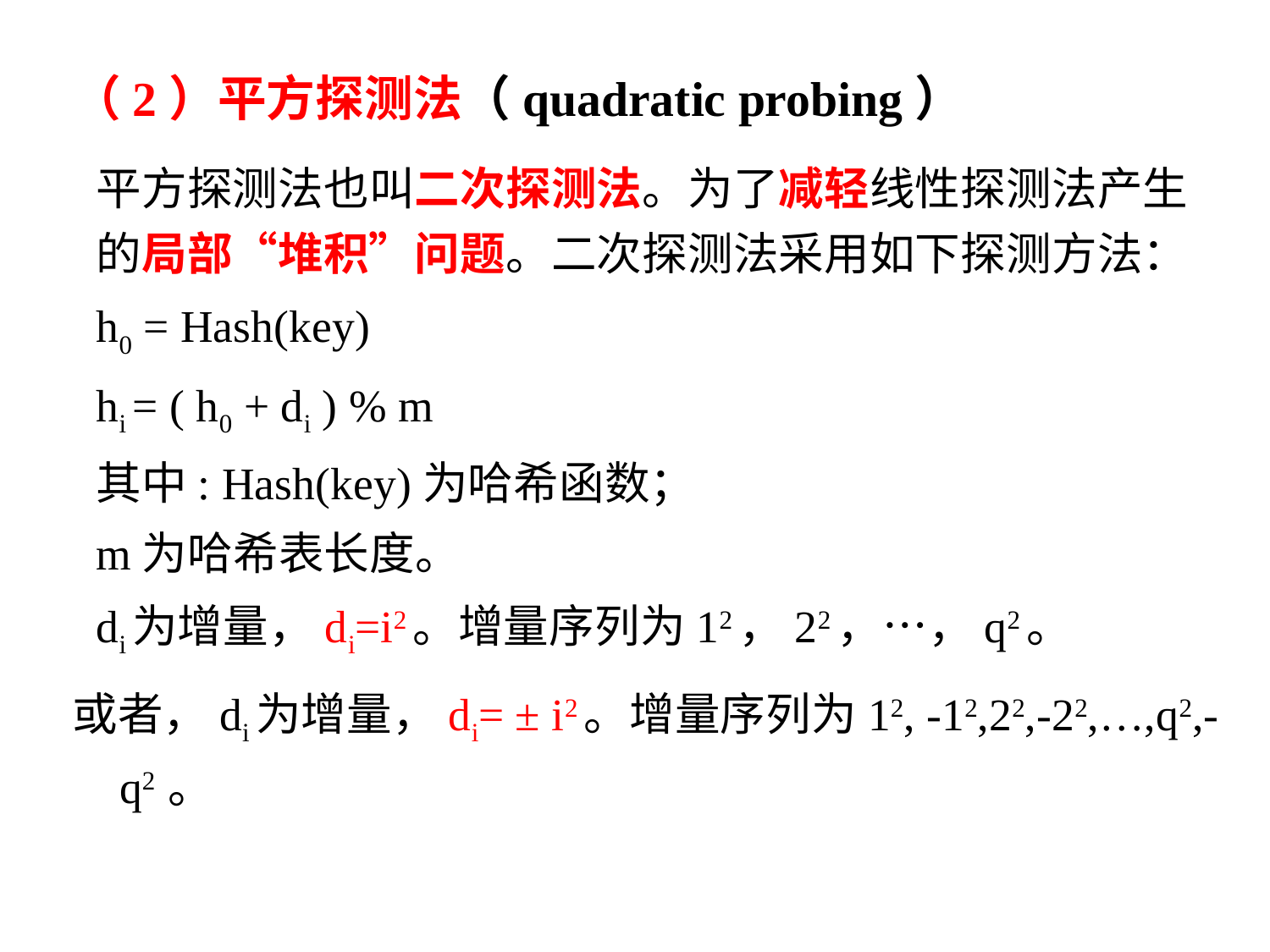

（2）平方探测法（quadratic probing）
	平方探测法也叫二次探测法。为了减轻线性探测法产生的局部“堆积”问题。二次探测法采用如下探测方法：
		h0 = Hash(key)
		hi = ( h0 + di ) % m
	其中: Hash(key)为哈希函数；
		m为哈希表长度。
		di为增量，di=i2。增量序列为12，22，…，q2。
或者，di为增量，di= ± i2。增量序列为12, -12,22,-22,…,q2,-q2 。